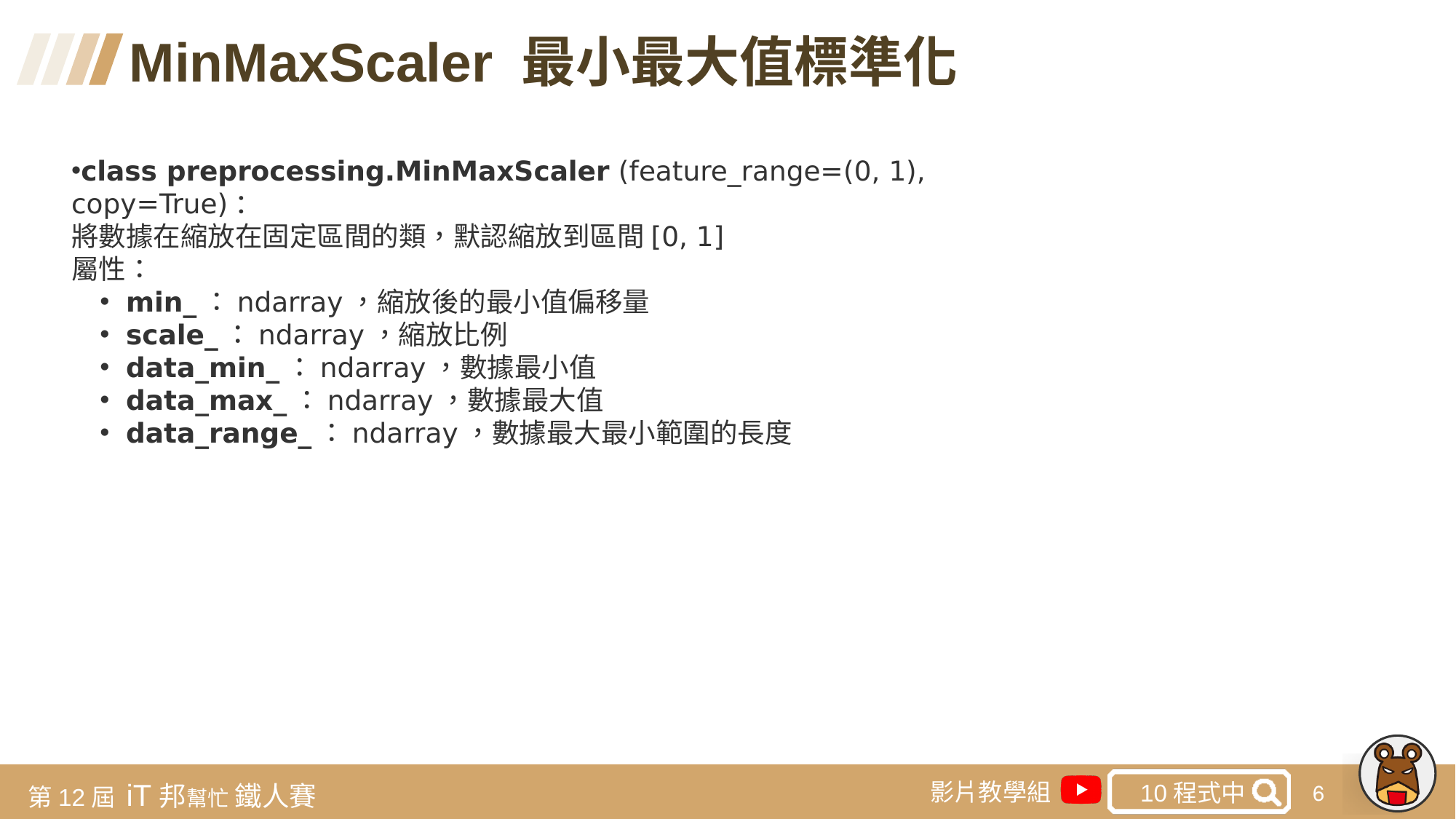

MinMaxScaler 最小最大值標準化
class preprocessing.MinMaxScaler (feature_range=(0, 1), copy=True)：
將數據在縮放在固定區間的類，默認縮放到區間[0, 1]
屬性：
min_：ndarray，縮放後的最小值偏移量
scale_：ndarray，縮放比例
data_min_：ndarray，數據最小值
data_max_：ndarray，數據最大值
data_range_：ndarray，數據最大最小範圍的長度